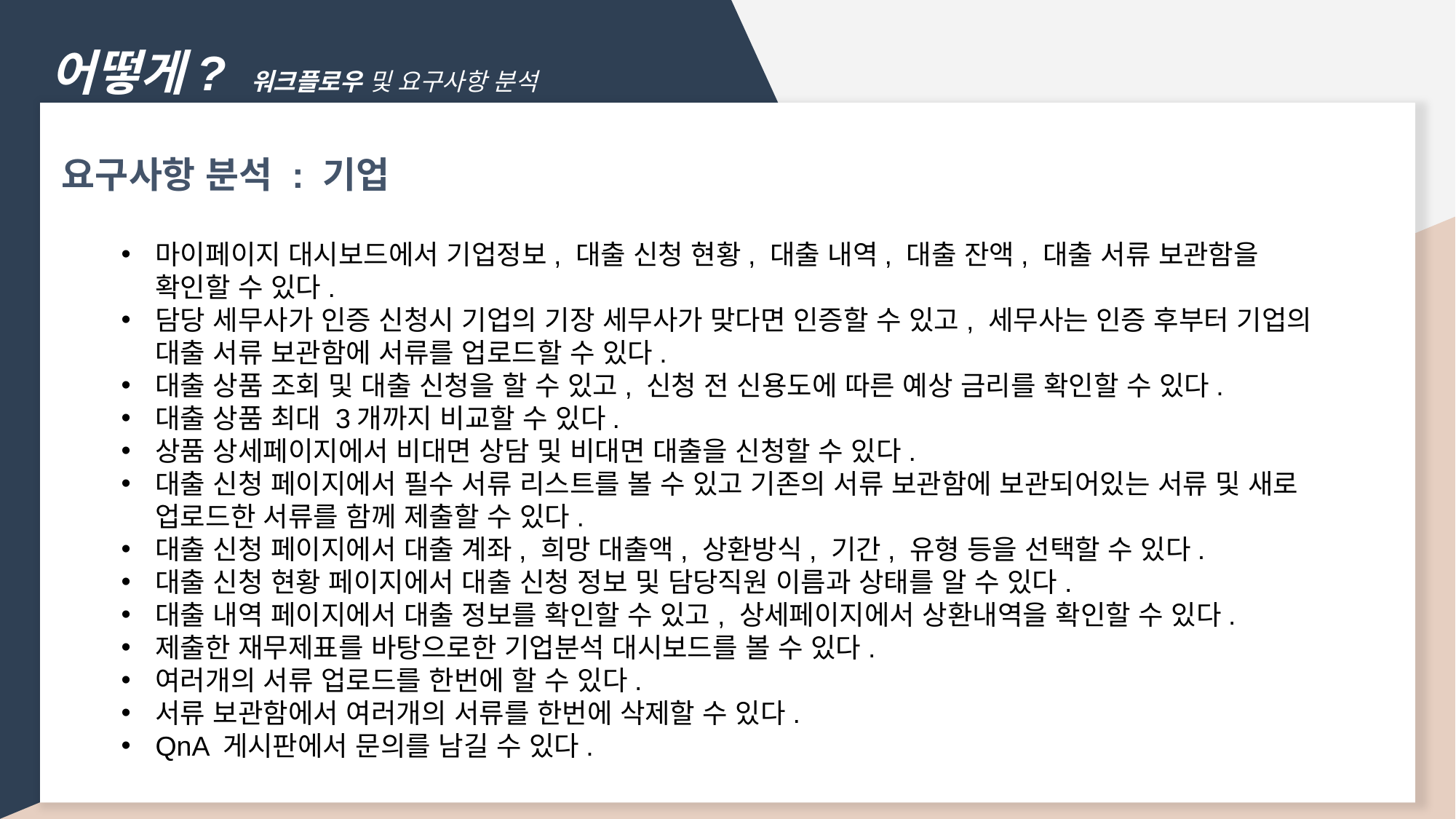

어떻게? 워크플로우 및 요구사항 분석e with BIZCAM
요구사항 분석 : 기업
마이페이지 대시보드에서 기업정보, 대출 신청 현황, 대출 내역, 대출 잔액, 대출 서류 보관함을 확인할 수 있다.
담당 세무사가 인증 신청시 기업의 기장 세무사가 맞다면 인증할 수 있고, 세무사는 인증 후부터 기업의 대출 서류 보관함에 서류를 업로드할 수 있다.
대출 상품 조회 및 대출 신청을 할 수 있고, 신청 전 신용도에 따른 예상 금리를 확인할 수 있다.
대출 상품 최대 3개까지 비교할 수 있다.
상품 상세페이지에서 비대면 상담 및 비대면 대출을 신청할 수 있다.
대출 신청 페이지에서 필수 서류 리스트를 볼 수 있고 기존의 서류 보관함에 보관되어있는 서류 및 새로 업로드한 서류를 함께 제출할 수 있다.
대출 신청 페이지에서 대출 계좌, 희망 대출액, 상환방식, 기간, 유형 등을 선택할 수 있다.
대출 신청 현황 페이지에서 대출 신청 정보 및 담당직원 이름과 상태를 알 수 있다.
대출 내역 페이지에서 대출 정보를 확인할 수 있고, 상세페이지에서 상환내역을 확인할 수 있다.
제출한 재무제표를 바탕으로한 기업분석 대시보드를 볼 수 있다.
여러개의 서류 업로드를 한번에 할 수 있다.
서류 보관함에서 여러개의 서류를 한번에 삭제할 수 있다.
QnA 게시판에서 문의를 남길 수 있다.